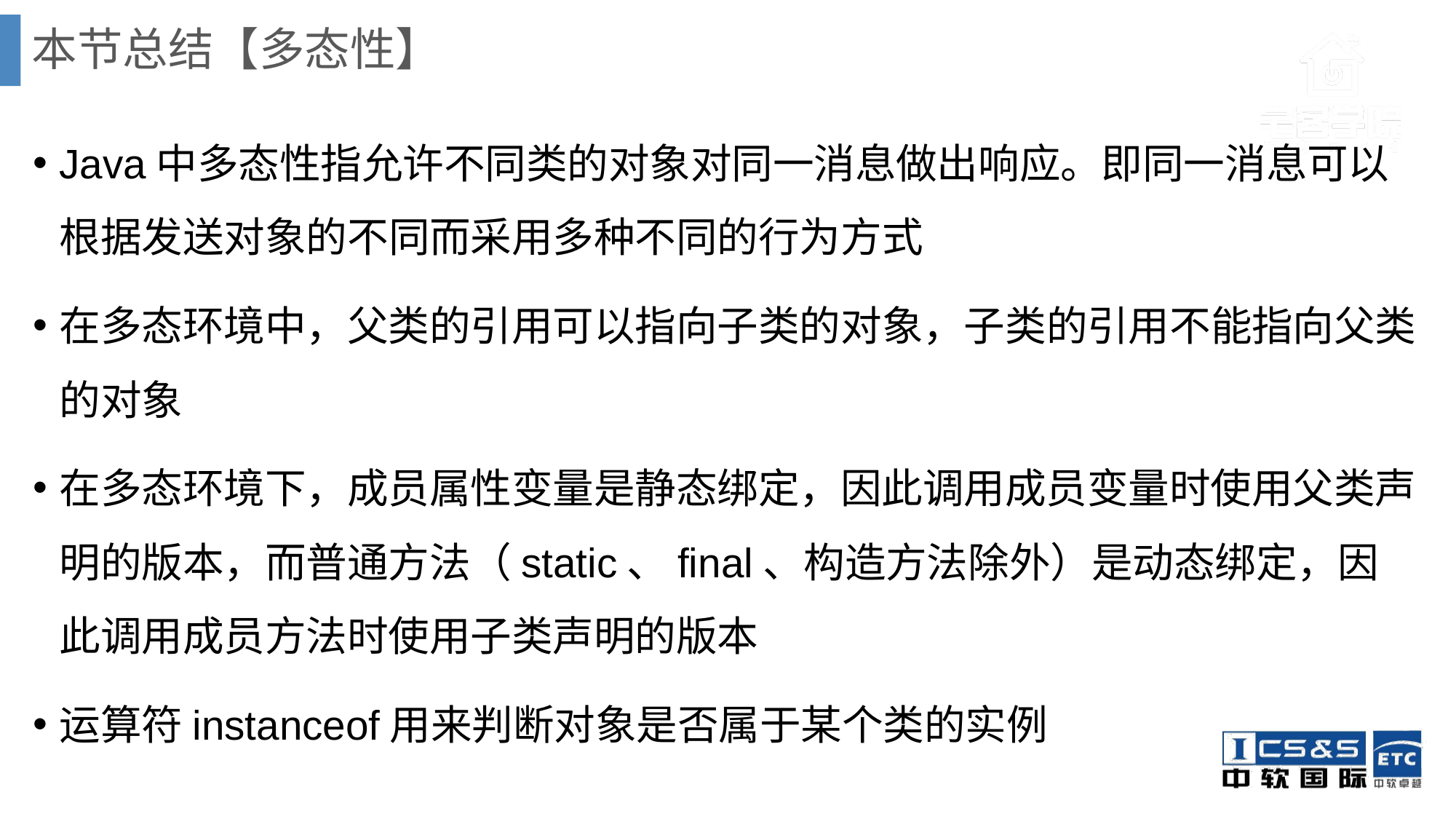

# 本节总结【多态性】
Java中多态性指允许不同类的对象对同一消息做出响应。即同一消息可以根据发送对象的不同而采用多种不同的行为方式
在多态环境中，父类的引用可以指向子类的对象，子类的引用不能指向父类的对象
在多态环境下，成员属性变量是静态绑定，因此调用成员变量时使用父类声明的版本，而普通方法（static、final、构造方法除外）是动态绑定，因此调用成员方法时使用子类声明的版本
运算符instanceof用来判断对象是否属于某个类的实例